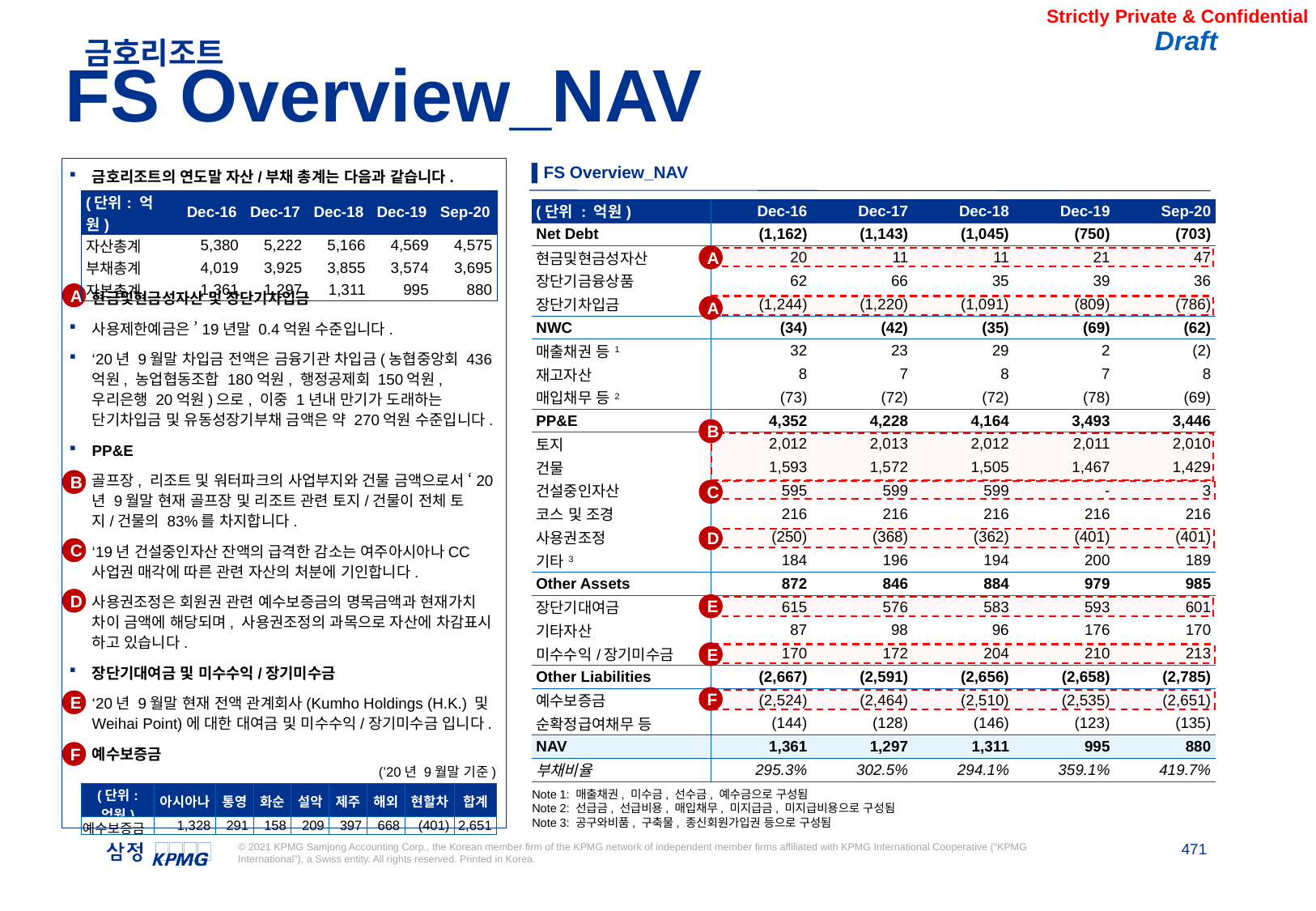

금호리조트
FS Overview_NAV
▌FS Overview_NAV

금호리조트의 연도말 자산/부채 총계는 다음과 같습니다.

현금및현금성자산 및 장단기차입금
사용제한예금은 ’19년말 0.4억원 수준입니다.
‘20년 9월말 차입금 전액은 금융기관 차입금(농협중앙회 436억원, 농업협동조합 180억원, 행정공제회 150억원, 우리은행 20억원)으로, 이중 1년내 만기가 도래하는 단기차입금 및 유동성장기부채 금액은 약 270억원 수준입니다.
PP&E
골프장, 리조트 및 워터파크의 사업부지와 건물 금액으로서 ‘20년 9월말 현재 골프장 및 리조트 관련 토지/건물이 전체 토지/건물의 83%를 차지합니다.
‘19년 건설중인자산 잔액의 급격한 감소는 여주아시아나CC 사업권 매각에 따른 관련 자산의 처분에 기인합니다.
사용권조정은 회원권 관련 예수보증금의 명목금액과 현재가치 차이 금액에 해당되며, 사용권조정의 과목으로 자산에 차감표시 하고 있습니다.
장단기대여금 및 미수수익/장기미수금
‘20년 9월말 현재 전액 관계회사(Kumho Holdings (H.K.) 및  Weihai Point)에 대한 대여금 및 미수수익/장기미수금 입니다.
예수보증금

| (단위: 억원) | Dec-16 | Dec-17 | Dec-18 | Dec-19 | Sep-20 |
| --- | --- | --- | --- | --- | --- |
| 자산총계 | 5,380 | 5,222 | 5,166 | 4,569 | 4,575 |
| 부채총계 | 4,019 | 3,925 | 3,855 | 3,574 | 3,695 |
| 자본총계 | 1,361 | 1,297 | 1,311 | 995 | 880 |
| (단위 : 억원) | Dec-16 | Dec-17 | Dec-18 | Dec-19 | Sep-20 |
| --- | --- | --- | --- | --- | --- |
| Net Debt | (1,162) | (1,143) | (1,045) | (750) | (703) |
| 현금및현금성자산 | 20 | 11 | 11 | 21 | 47 |
| 장단기금융상품 | 62 | 66 | 35 | 39 | 36 |
| 장단기차입금 | (1,244) | (1,220) | (1,091) | (809) | (786) |
| NWC | (34) | (42) | (35) | (69) | (62) |
| 매출채권 등1 | 32 | 23 | 29 | 2 | (2) |
| 재고자산 | 8 | 7 | 8 | 7 | 8 |
| 매입채무 등2 | (73) | (72) | (72) | (78) | (69) |
| PP&E | 4,352 | 4,228 | 4,164 | 3,493 | 3,446 |
| 토지 | 2,012 | 2,013 | 2,012 | 2,011 | 2,010 |
| 건물 | 1,593 | 1,572 | 1,505 | 1,467 | 1,429 |
| 건설중인자산 | 595 | 599 | 599 | - | 3 |
| 코스 및 조경 | 216 | 216 | 216 | 216 | 216 |
| 사용권조정 | (250) | (368) | (362) | (401) | (401) |
| 기타3 | 184 | 196 | 194 | 200 | 189 |
| Other Assets | 872 | 846 | 884 | 979 | 985 |
| 장단기대여금 | 615 | 576 | 583 | 593 | 601 |
| 기타자산 | 87 | 98 | 96 | 176 | 170 |
| 미수수익/장기미수금 | 170 | 172 | 204 | 210 | 213 |
| Other Liabilities | (2,667) | (2,591) | (2,656) | (2,658) | (2,785) |
| 예수보증금 | (2,524) | (2,464) | (2,510) | (2,535) | (2,651) |
| 순확정급여채무 등 | (144) | (128) | (146) | (123) | (135) |
| NAV | 1,361 | 1,297 | 1,311 | 995 | 880 |
| 부채비율 | 295.3% | 302.5% | 294.1% | 359.1% | 419.7% |
A

A
A

B

B
C

D

C
D
E

E

F

E
F
(’20년 9월말 기준)
| (단위: 억원) | 아시아나 | 통영 | 화순 | 설악 | 제주 | 해외 | 현할차 | 합계 |
| --- | --- | --- | --- | --- | --- | --- | --- | --- |
| 예수보증금 | 1,328 | 291 | 158 | 209 | 397 | 668 | (401) | 2,651 |
Note 1: 매출채권, 미수금, 선수금, 예수금으로 구성됨
Note 2: 선급금, 선급비용, 매입채무, 미지급금, 미지급비용으로 구성됨
Note 3: 공구와비품, 구축물, 종신회원가입권 등으로 구성됨